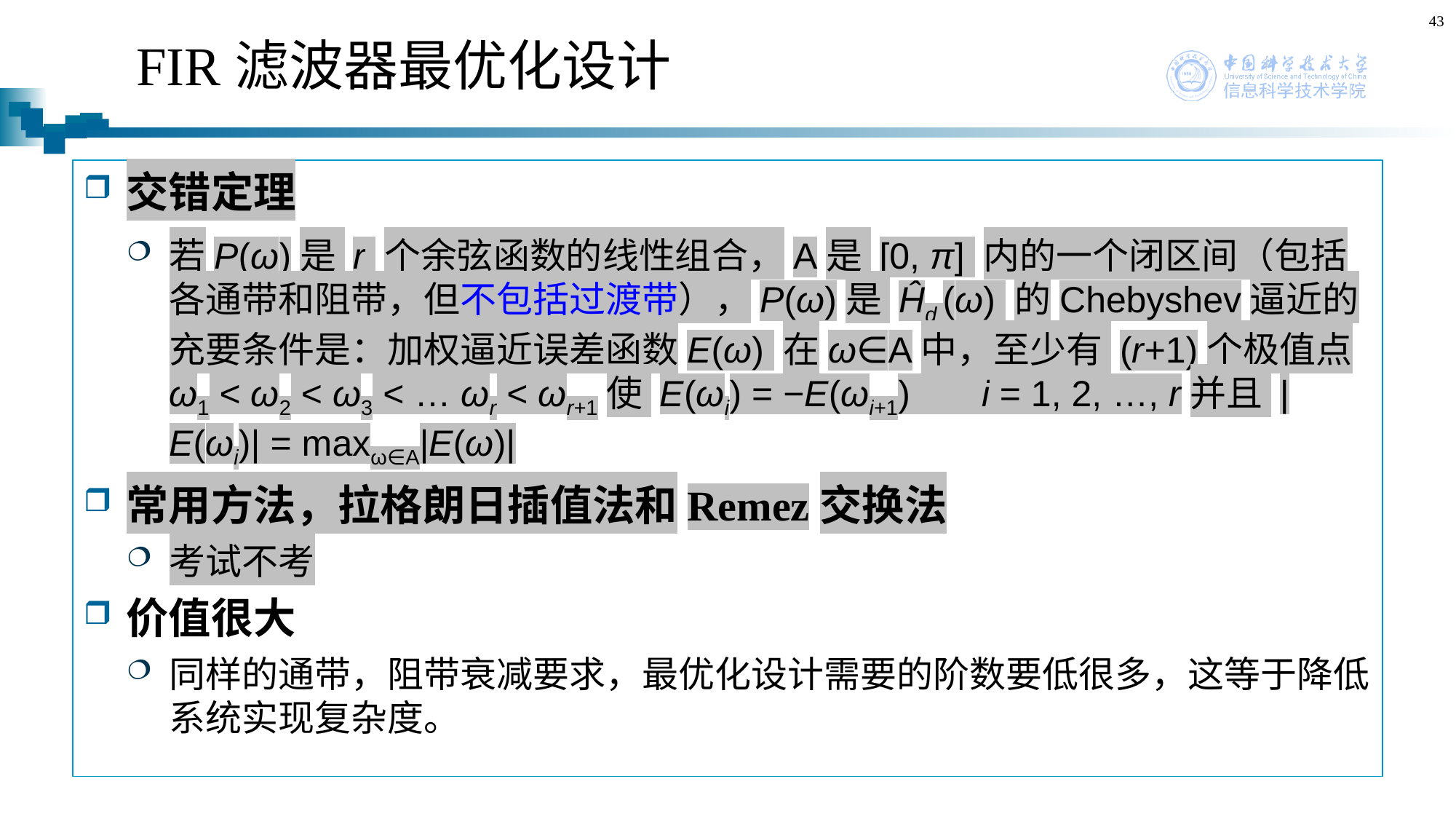

43
# FIR滤波器最优化设计
交错定理
若P(ω)是 r 个余弦函数的线性组合，A是 [0, π] 内的一个闭区间（包括各通带和阻带，但不包括过渡带），P(ω)是 Ĥd (ω) 的Chebyshev逼近的充要条件是：加权逼近误差函数E(ω) 在ω∈A中，至少有 (r+1)个极值点 ω1 < ω2 < ω3 < … ωr < ωr+1使 E(ωi) = −E(ωi+1)       i = 1, 2, …, r并且 |E(ωi)| = maxω∈A|E(ω)|
常用方法，拉格朗日插值法和Remez交换法
考试不考
价值很大
同样的通带，阻带衰减要求，最优化设计需要的阶数要低很多，这等于降低系统实现复杂度。